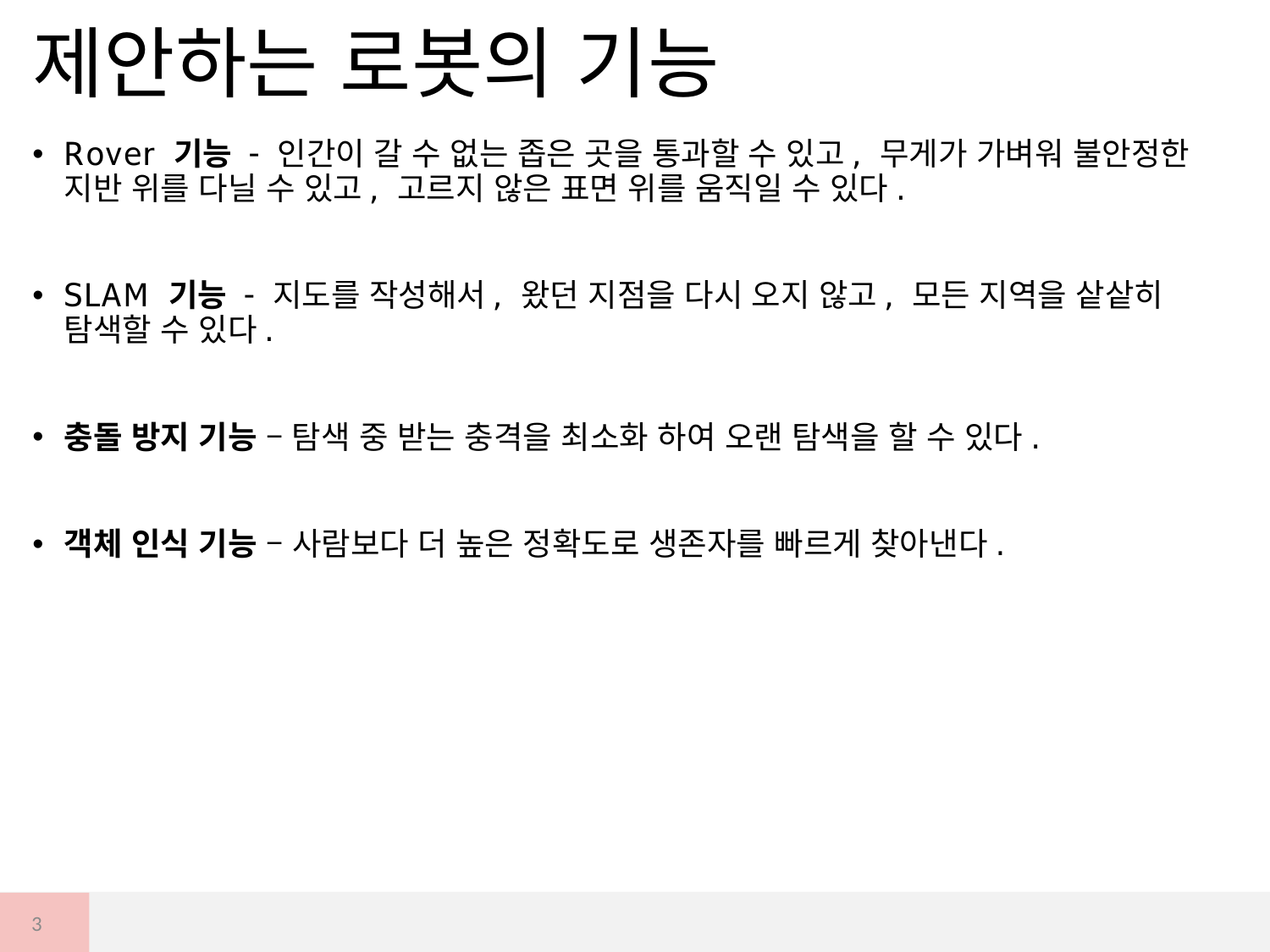

# 제안하는 로봇의 기능
Rover 기능 - 인간이 갈 수 없는 좁은 곳을 통과할 수 있고, 무게가 가벼워 불안정한 지반 위를 다닐 수 있고, 고르지 않은 표면 위를 움직일 수 있다.

SLAM 기능 - 지도를 작성해서, 왔던 지점을 다시 오지 않고, 모든 지역을 샅샅히 탐색할 수 있다.

충돌 방지 기능 – 탐색 중 받는 충격을 최소화 하여 오랜 탐색을 할 수 있다.

객체 인식 기능 – 사람보다 더 높은 정확도로 생존자를 빠르게 찾아낸다.

3